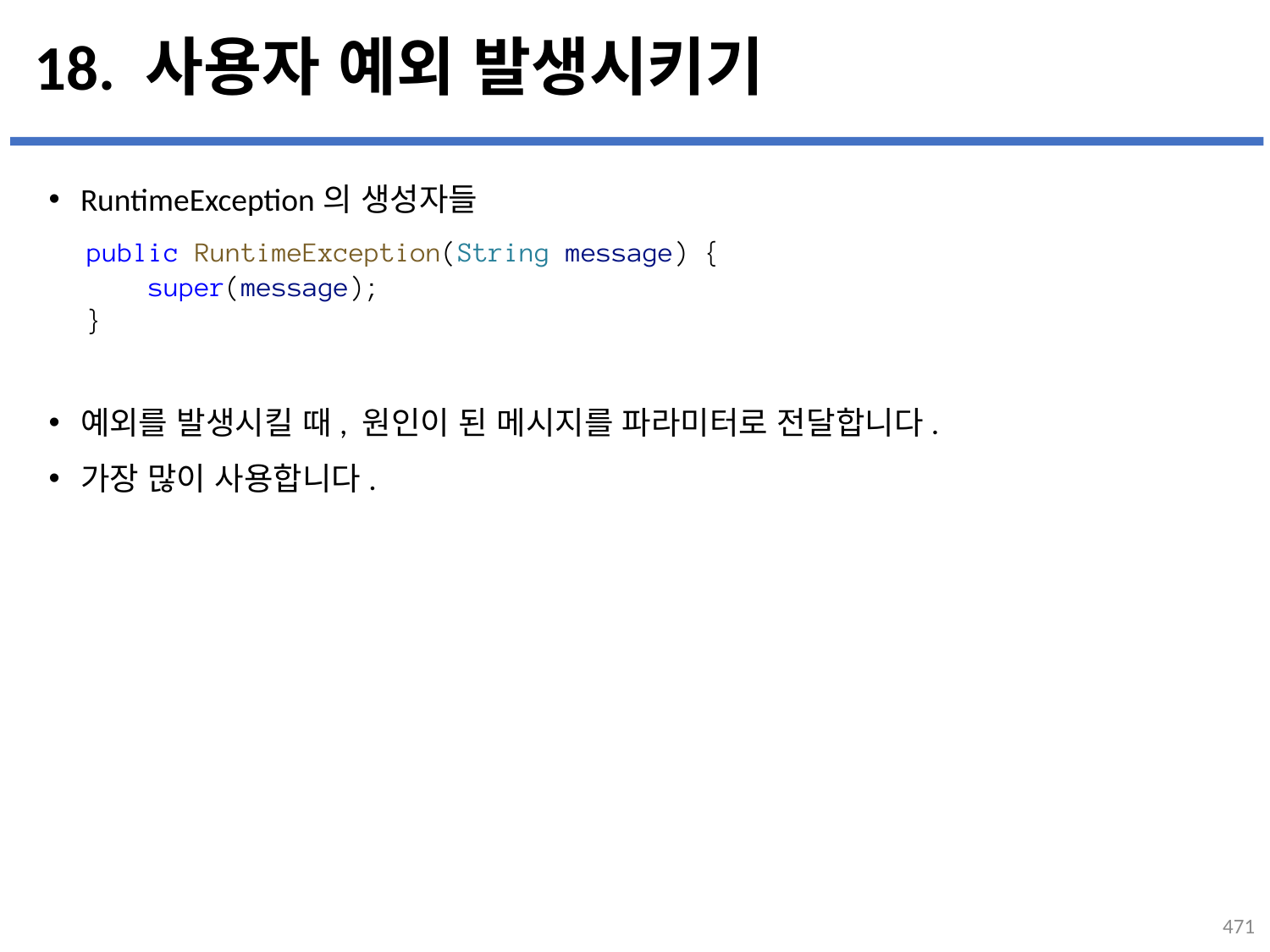

# 18. 사용자 예외 발생시키기
RuntimeException의 생성자들

예외를 발생시킬 때, 원인이 된 메시지를 파라미터로 전달합니다.
가장 많이 사용합니다.
public RuntimeException(String message) {
    super(message);
}
...

설명
471